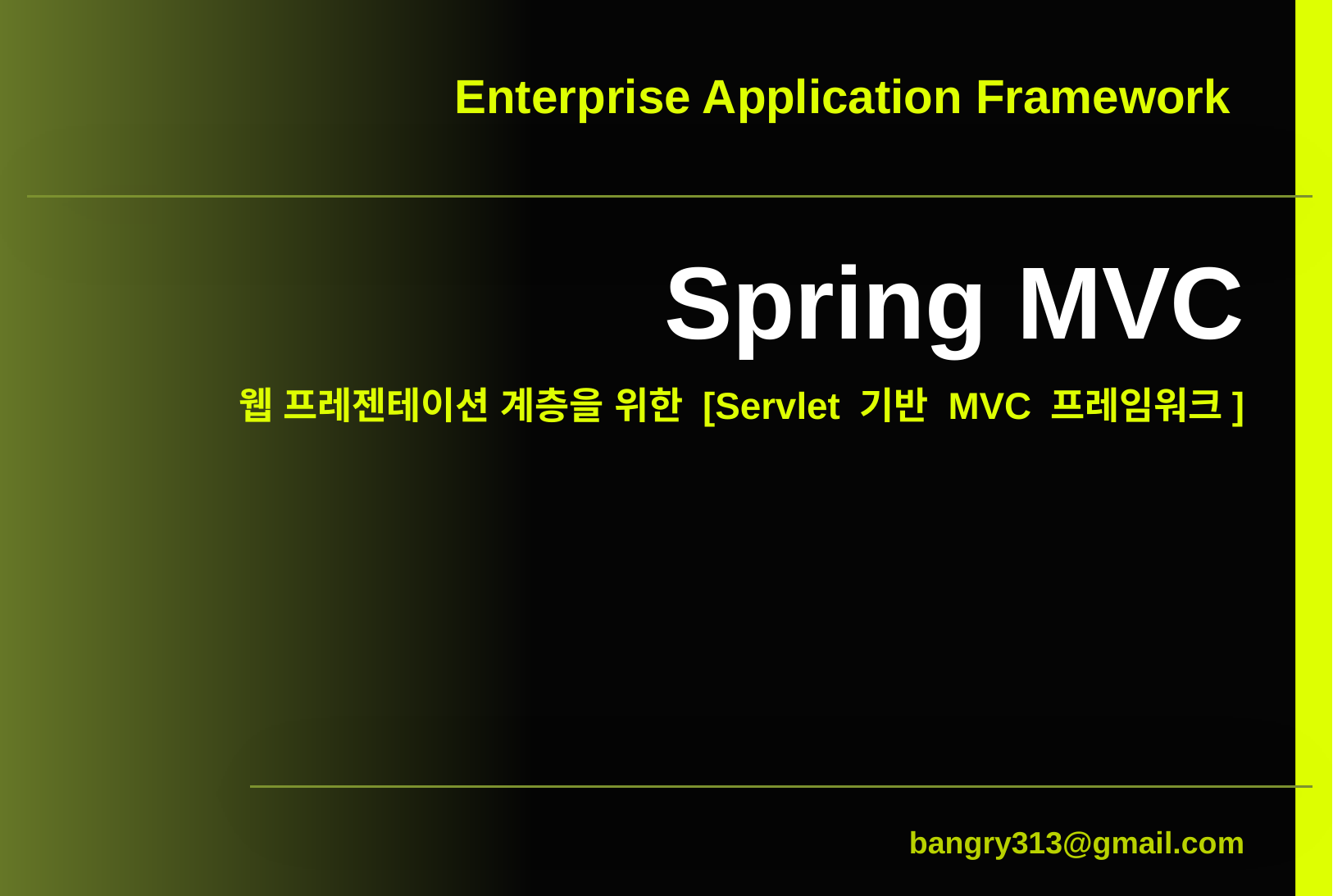

# Spring MVC
웹 프레젠테이션 계층을 위한 [Servlet 기반 MVC 프레임워크]